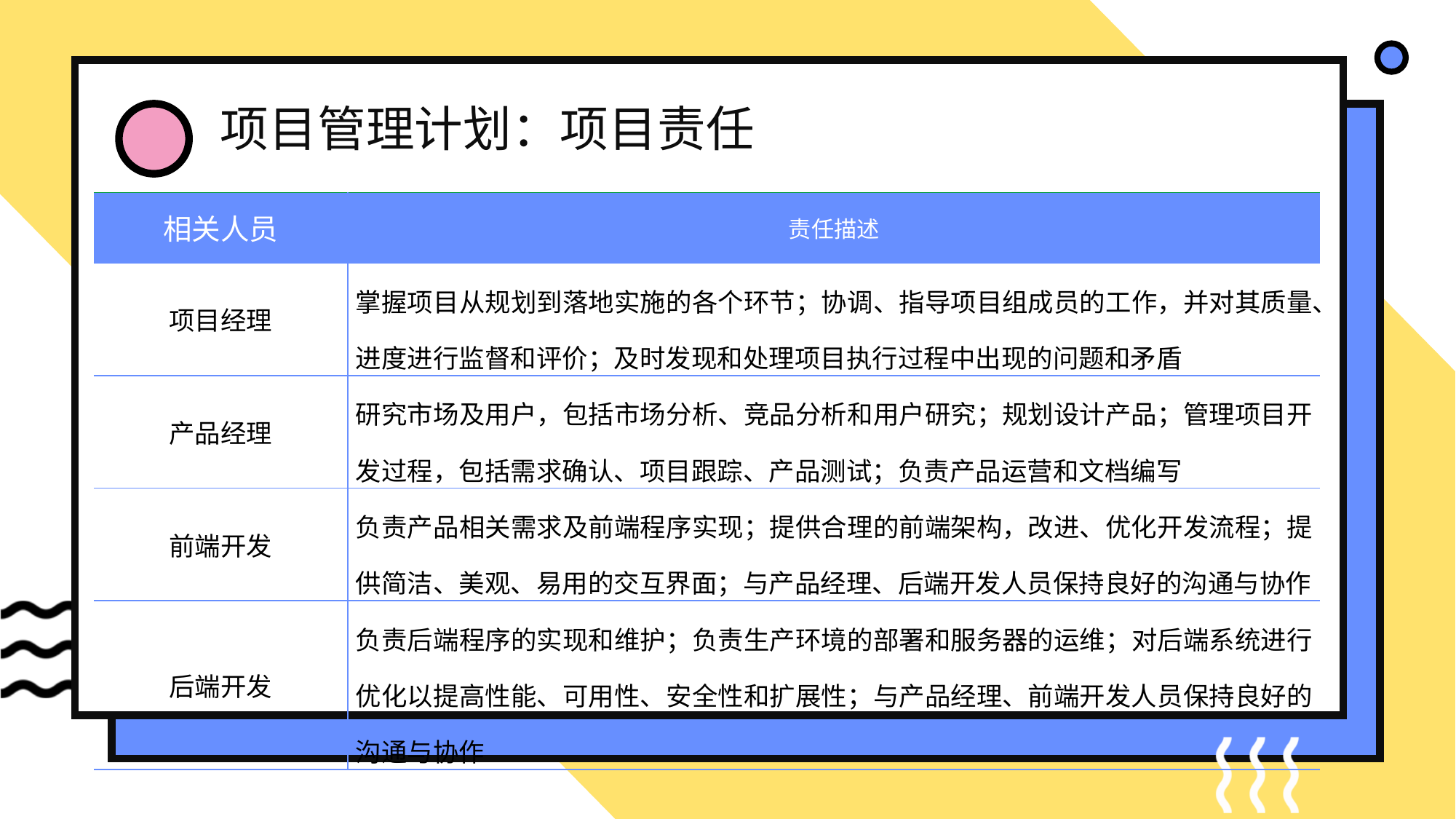

项目管理计划：项目责任
| 相关人员 | 责任描述 |
| --- | --- |
| 项目经理 | 掌握项目从规划到落地实施的各个环节；协调、指导项目组成员的工作，并对其质量、进度进行监督和评价；及时发现和处理项目执行过程中出现的问题和矛盾 |
| 产品经理 | 研究市场及用户，包括市场分析、竞品分析和用户研究；规划设计产品；管理项目开发过程，包括需求确认、项目跟踪、产品测试；负责产品运营和文档编写 |
| 前端开发 | 负责产品相关需求及前端程序实现；提供合理的前端架构，改进、优化开发流程；提供简洁、美观、易用的交互界面；与产品经理、后端开发人员保持良好的沟通与协作 |
| 后端开发 | 负责后端程序的实现和维护；负责生产环境的部署和服务器的运维；对后端系统进行优化以提高性能、可用性、安全性和扩展性；与产品经理、前端开发人员保持良好的沟通与协作 |